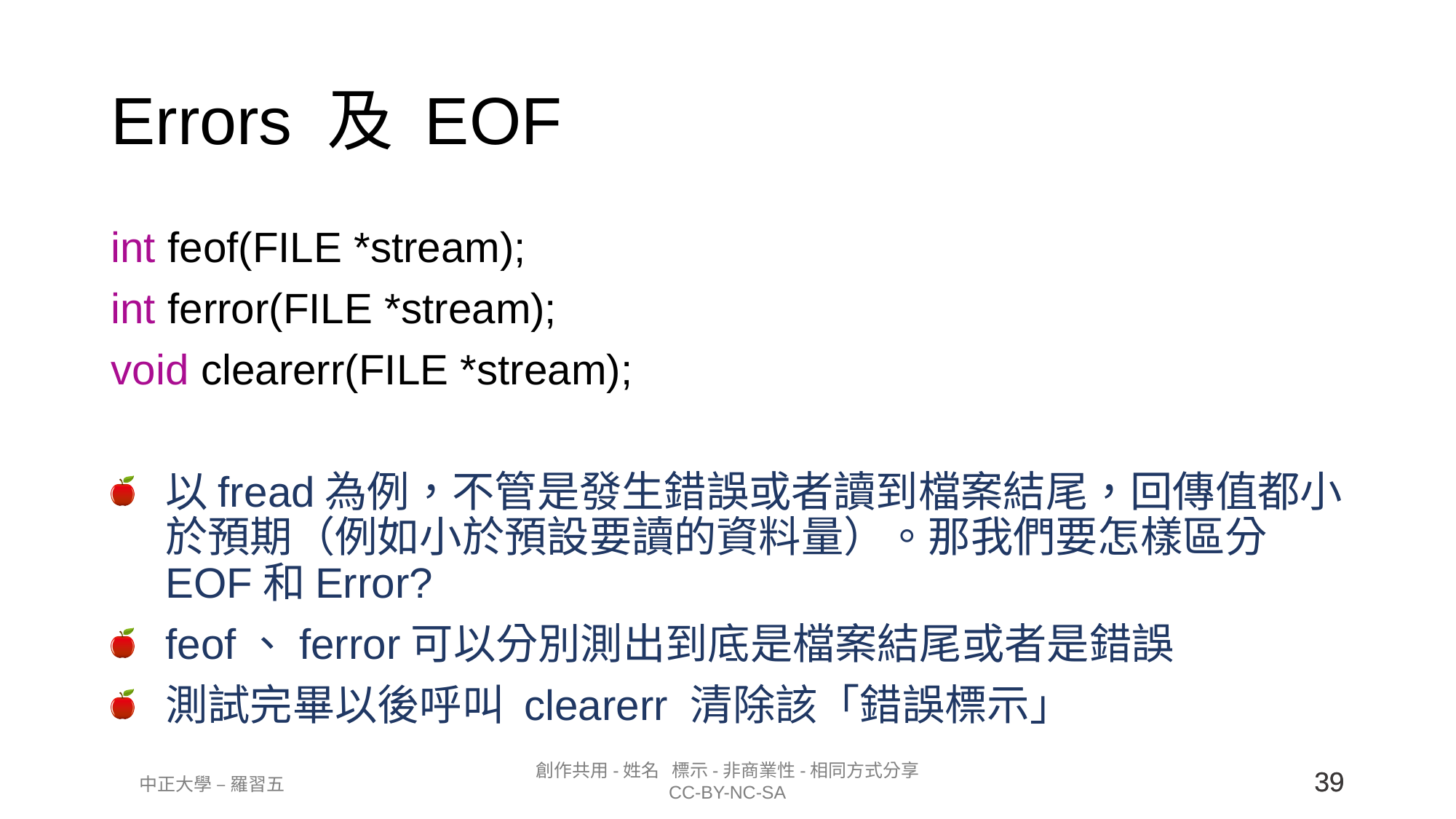

# Errors 及 EOF
int feof(FILE *stream);
int ferror(FILE *stream);
void clearerr(FILE *stream);

以fread為例，不管是發生錯誤或者讀到檔案結尾，回傳值都小於預期（例如小於預設要讀的資料量）。那我們要怎樣區分EOF和Error?
feof、ferror可以分別測出到底是檔案結尾或者是錯誤
測試完畢以後呼叫 clearerr 清除該「錯誤標示」